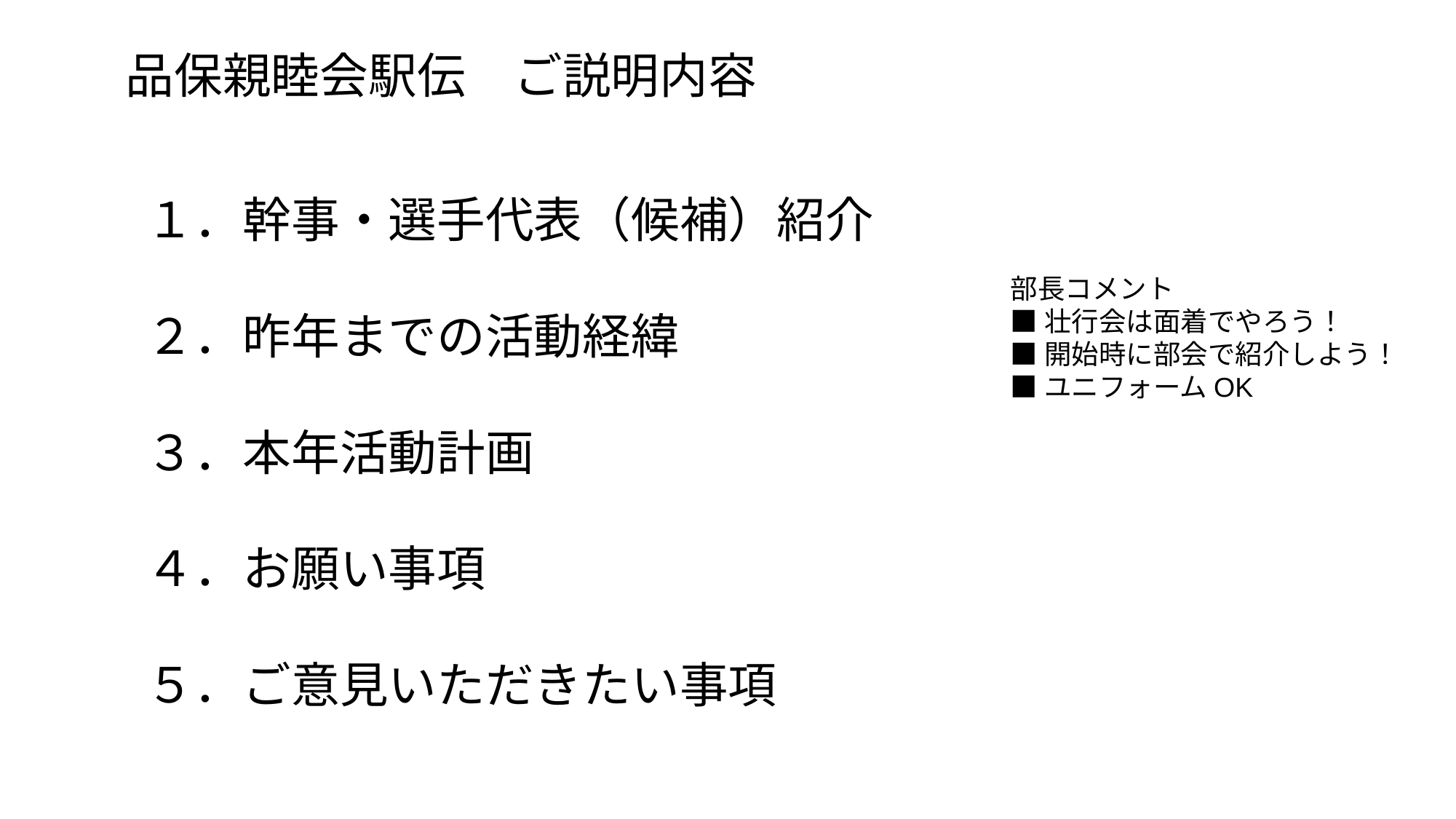

品保親睦会駅伝　ご説明内容
１．幹事・選手代表（候補）紹介

２．昨年までの活動経緯

３．本年活動計画

４．お願い事項

５．ご意見いただきたい事項
部長コメント
■壮行会は面着でやろう！
■開始時に部会で紹介しよう！
■ユニフォームOK